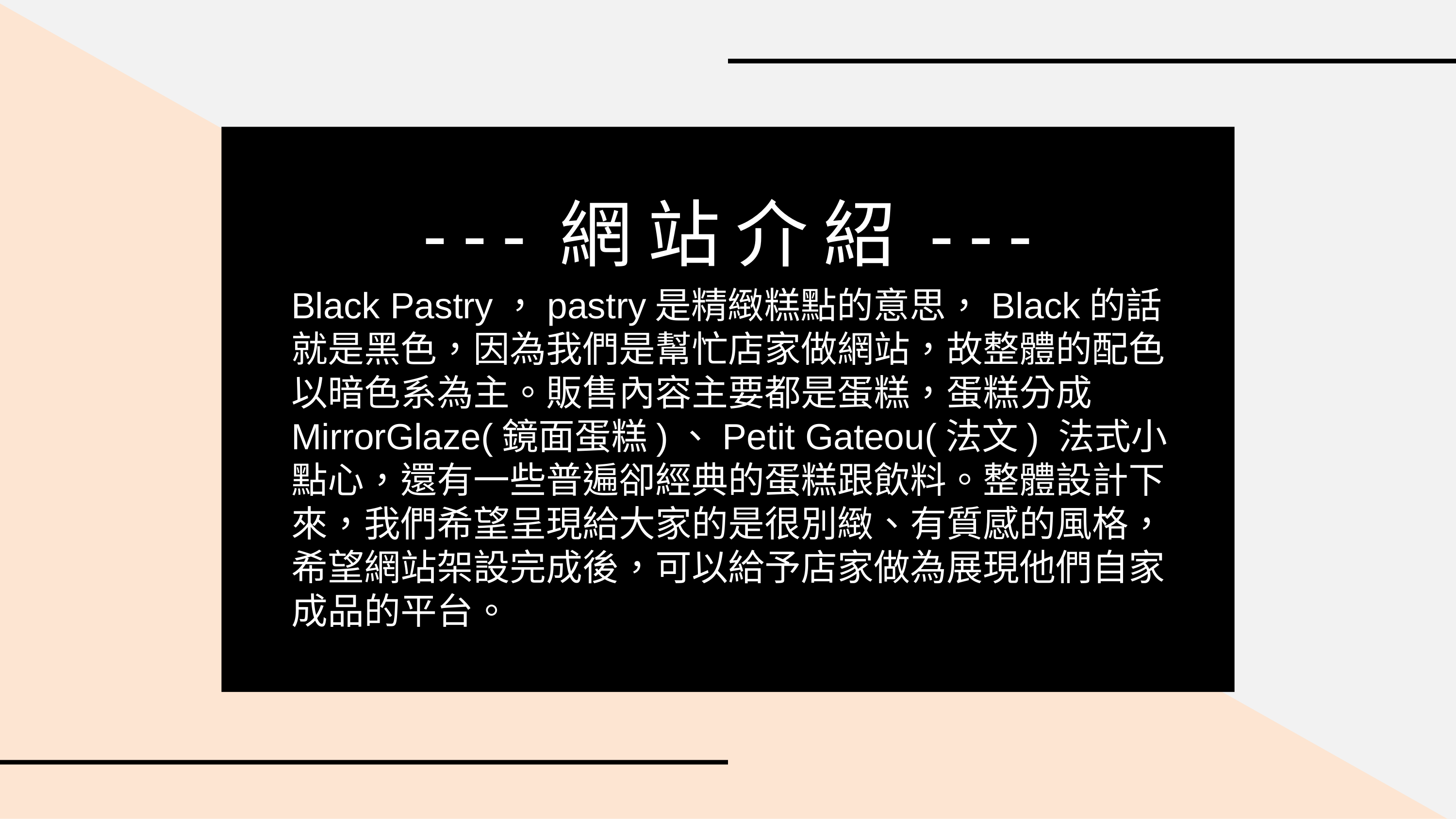

---網站介紹---
Black Pastry，pastry是精緻糕點的意思，Black的話就是黑色，因為我們是幫忙店家做網站，故整體的配色以暗色系為主。販售內容主要都是蛋糕，蛋糕分成MirrorGlaze(鏡面蛋糕)、Petit Gateou(法文) 法式小點心，還有一些普遍卻經典的蛋糕跟飲料。整體設計下來，我們希望呈現給大家的是很別緻、有質感的風格，希望網站架設完成後，可以給予店家做為展現他們自家成品的平台。